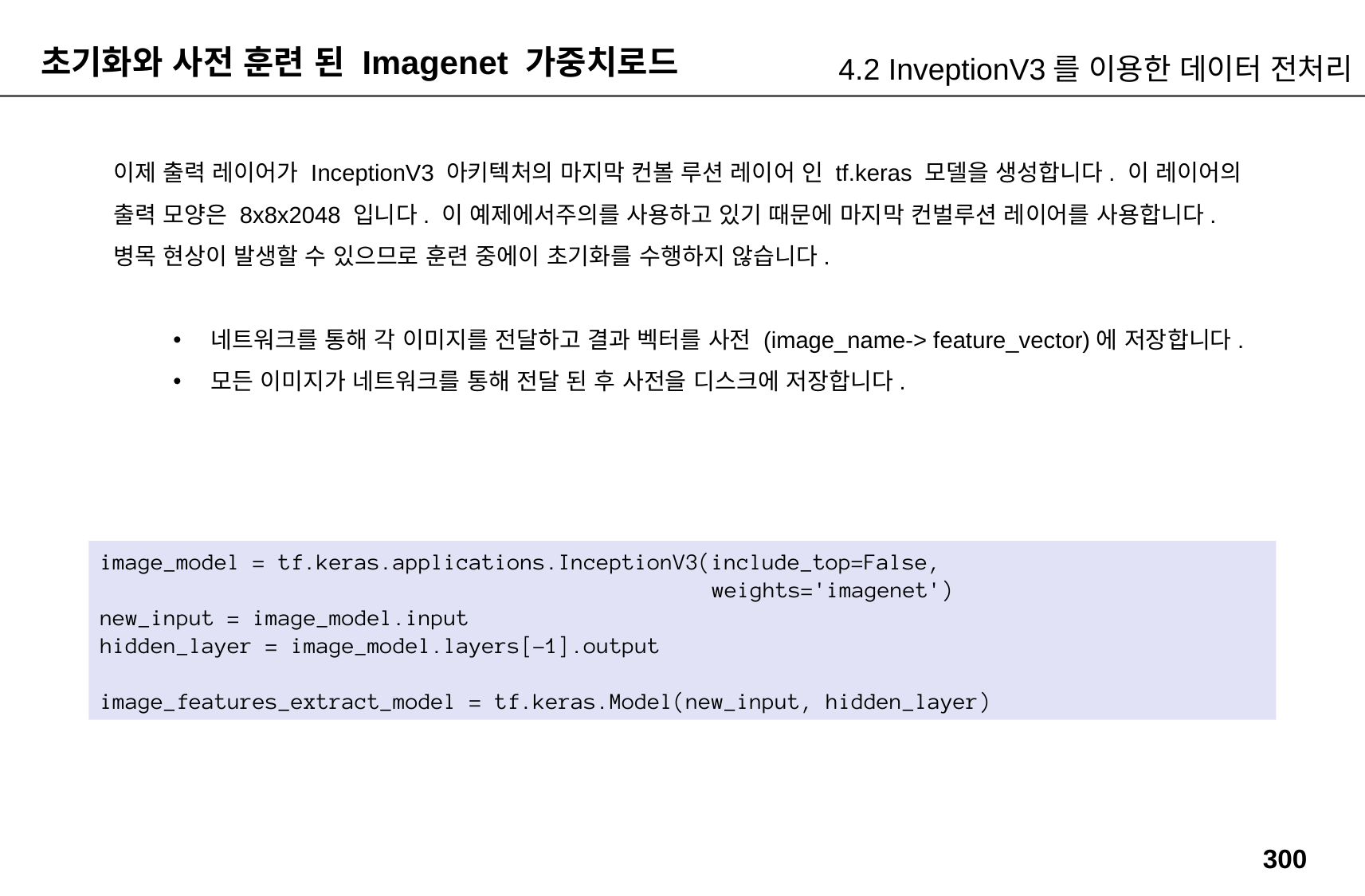

초기화와 사전 훈련 된 Imagenet 가중치로드
4.2 InveptionV3를 이용한 데이터 전처리
이제 출력 레이어가 InceptionV3 아키텍처의 마지막 컨볼 루션 레이어 인 tf.keras 모델을 생성합니다. 이 레이어의 출력 모양은 8x8x2048 입니다. 이 예제에서주의를 사용하고 있기 때문에 마지막 컨벌루션 레이어를 사용합니다. 병목 현상이 발생할 수 있으므로 훈련 중에이 초기화를 수행하지 않습니다.

네트워크를 통해 각 이미지를 전달하고 결과 벡터를 사전 (image_name-> feature_vector)에 저장합니다.
모든 이미지가 네트워크를 통해 전달 된 후 사전을 디스크에 저장합니다.
image_model = tf.keras.applications.InceptionV3(include_top=False,
                                                weights='imagenet')
new_input = image_model.input
hidden_layer = image_model.layers[-1].output

image_features_extract_model = tf.keras.Model(new_input, hidden_layer)